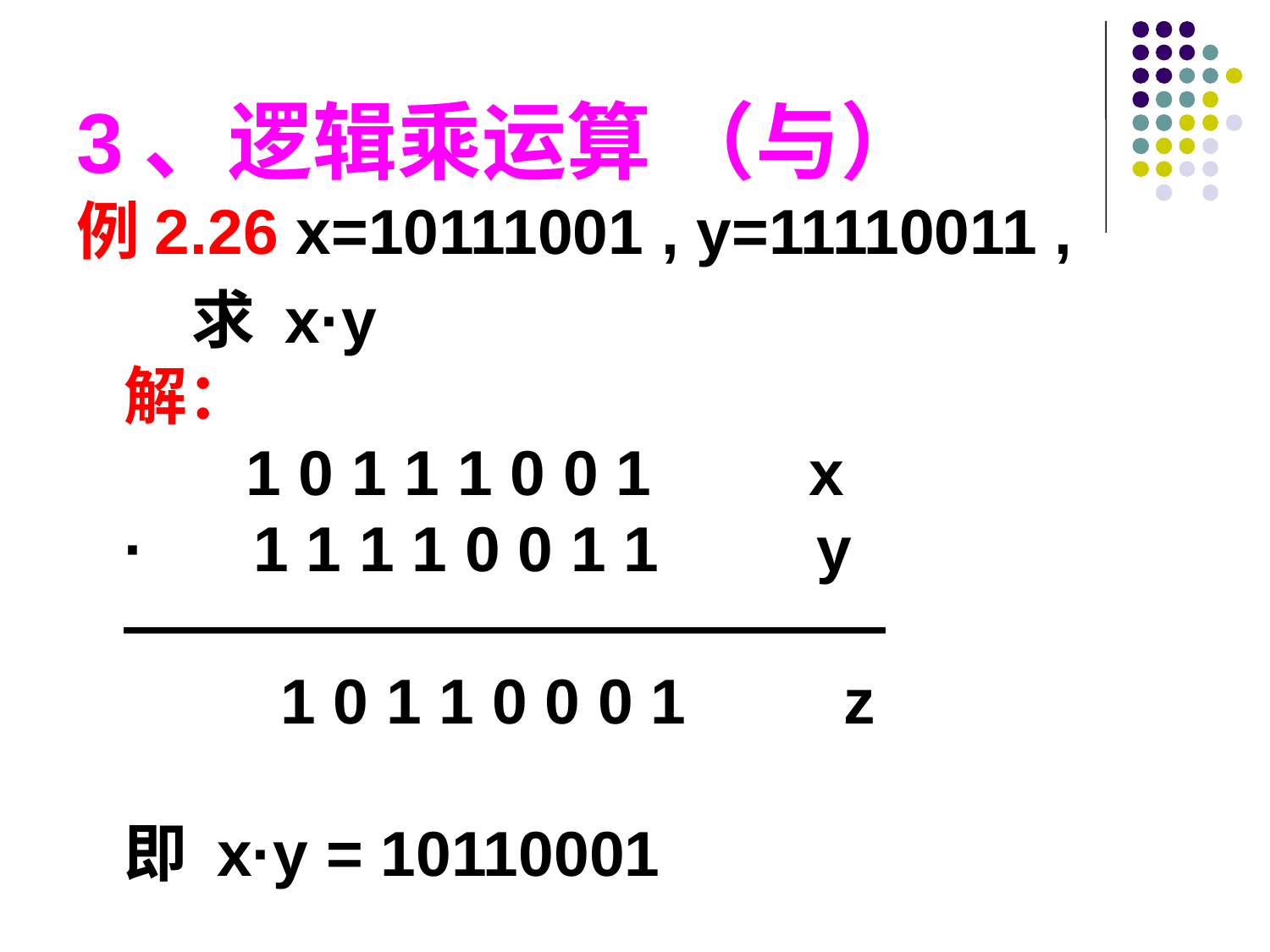

3、逻辑乘运算 （与）
例2.26 x=10111001 , y=11110011 ,
       求 x·y
解：
　   1 0 1 1 1 0 0 1　　x
·　 1 1 1 1 0 0 1 1　　y
————————————
　　 1 0 1 1 0 0 0 1　　z
即 x·y = 10110001
#
82